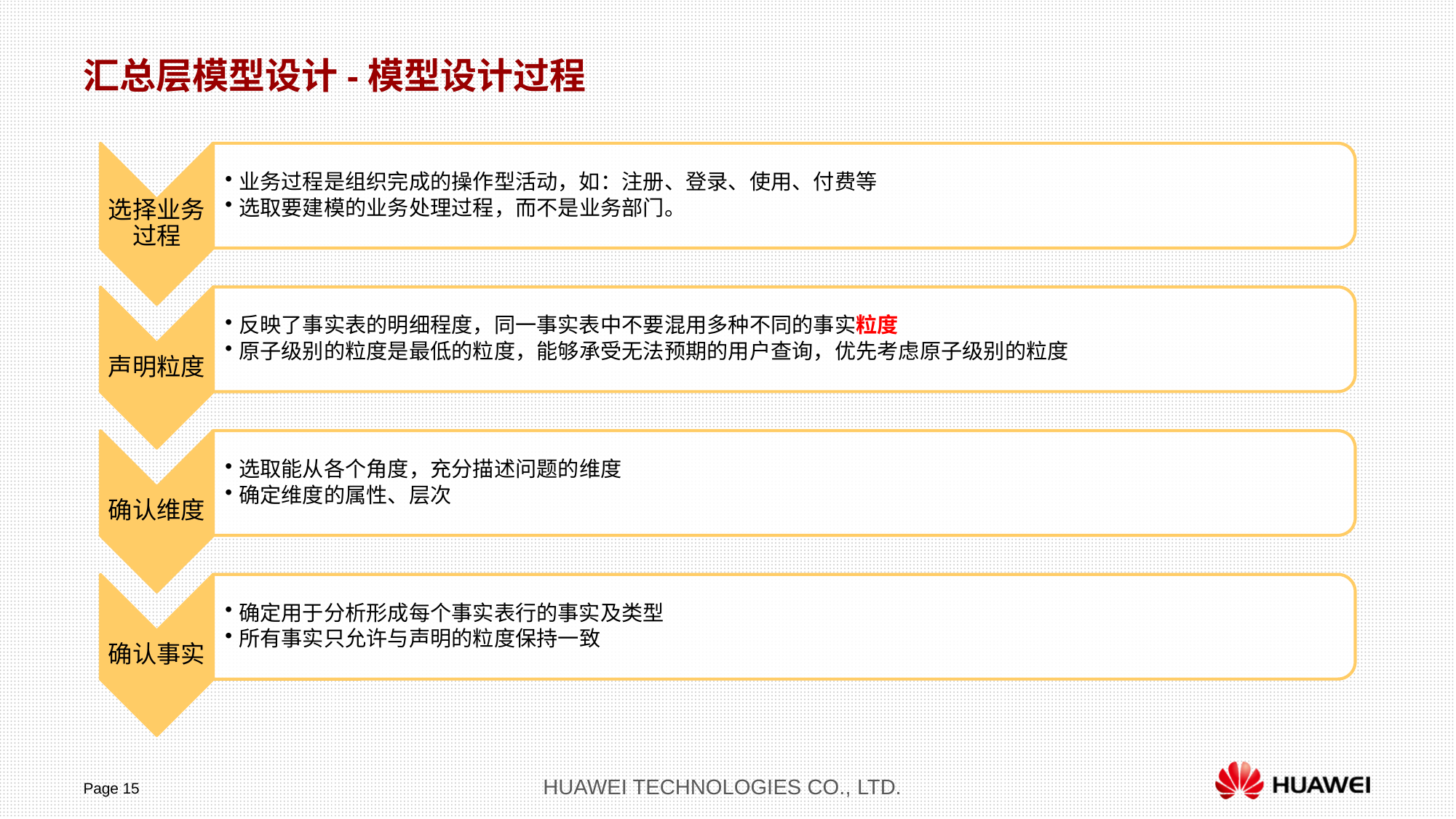

汇总层模型设计-模型设计过程
选择业务过程
业务过程是组织完成的操作型活动，如：注册、登录、使用、付费等
选取要建模的业务处理过程，而不是业务部门。
声明粒度
反映了事实表的明细程度，同一事实表中不要混用多种不同的事实粒度
原子级别的粒度是最低的粒度，能够承受无法预期的用户查询，优先考虑原子级别的粒度
确认维度
选取能从各个角度，充分描述问题的维度
确定维度的属性、层次
确认事实
确定用于分析形成每个事实表行的事实及类型
所有事实只允许与声明的粒度保持一致